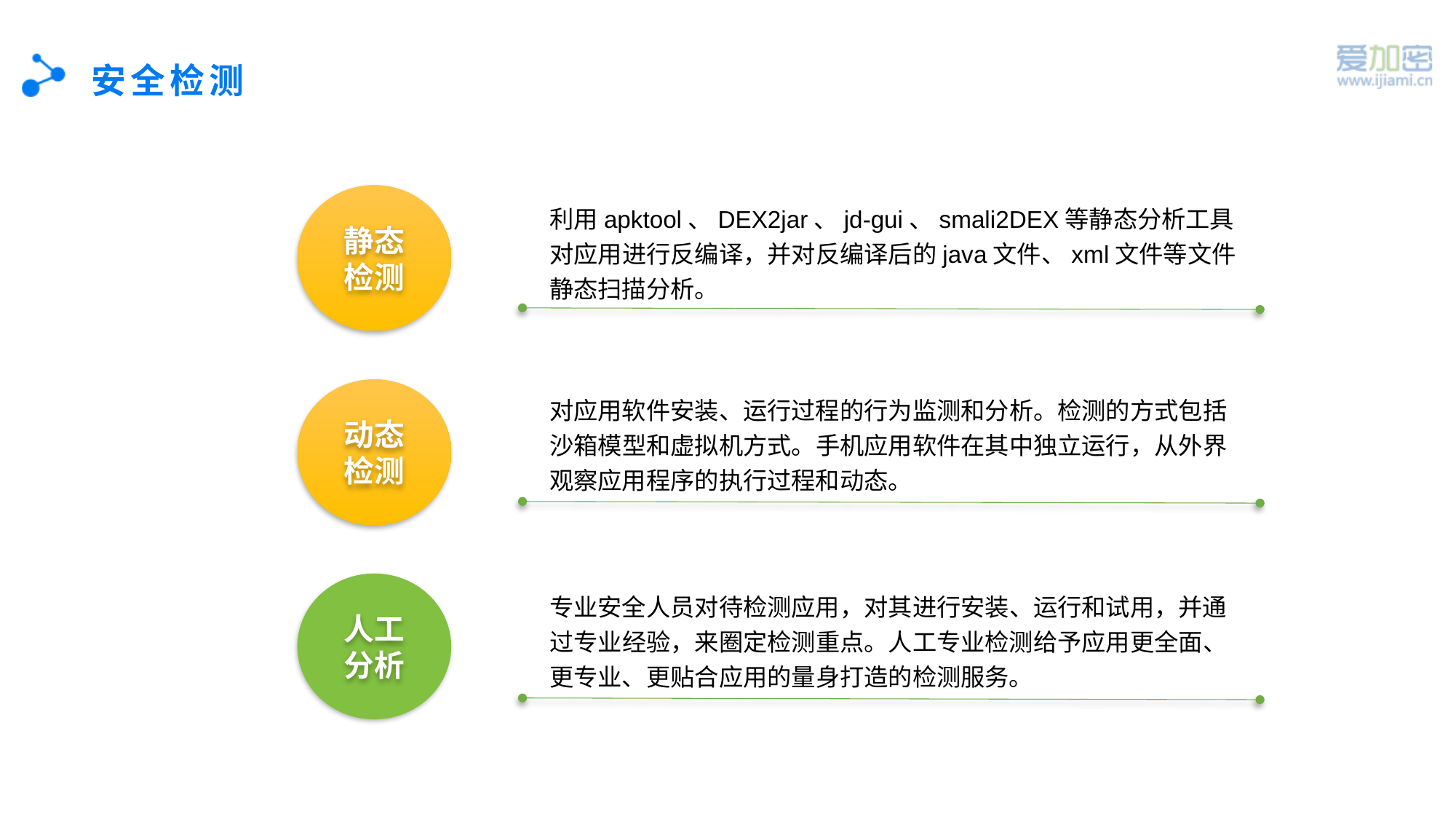

# 安全检测

静态
检测
利用apktool、DEX2jar、jd-gui、smali2DEX等静态分析工具对应用进行反编译，并对反编译后的java文件、xml文件等文件静态扫描分析。

动态
检测
对应用软件安装、运行过程的行为监测和分析。检测的方式包括沙箱模型和虚拟机方式。手机应用软件在其中独立运行，从外界观察应用程序的执行过程和动态。

人工
分析
专业安全人员对待检测应用，对其进行安装、运行和试用，并通过专业经验，来圈定检测重点。人工专业检测给予应用更全面、更专业、更贴合应用的量身打造的检测服务。